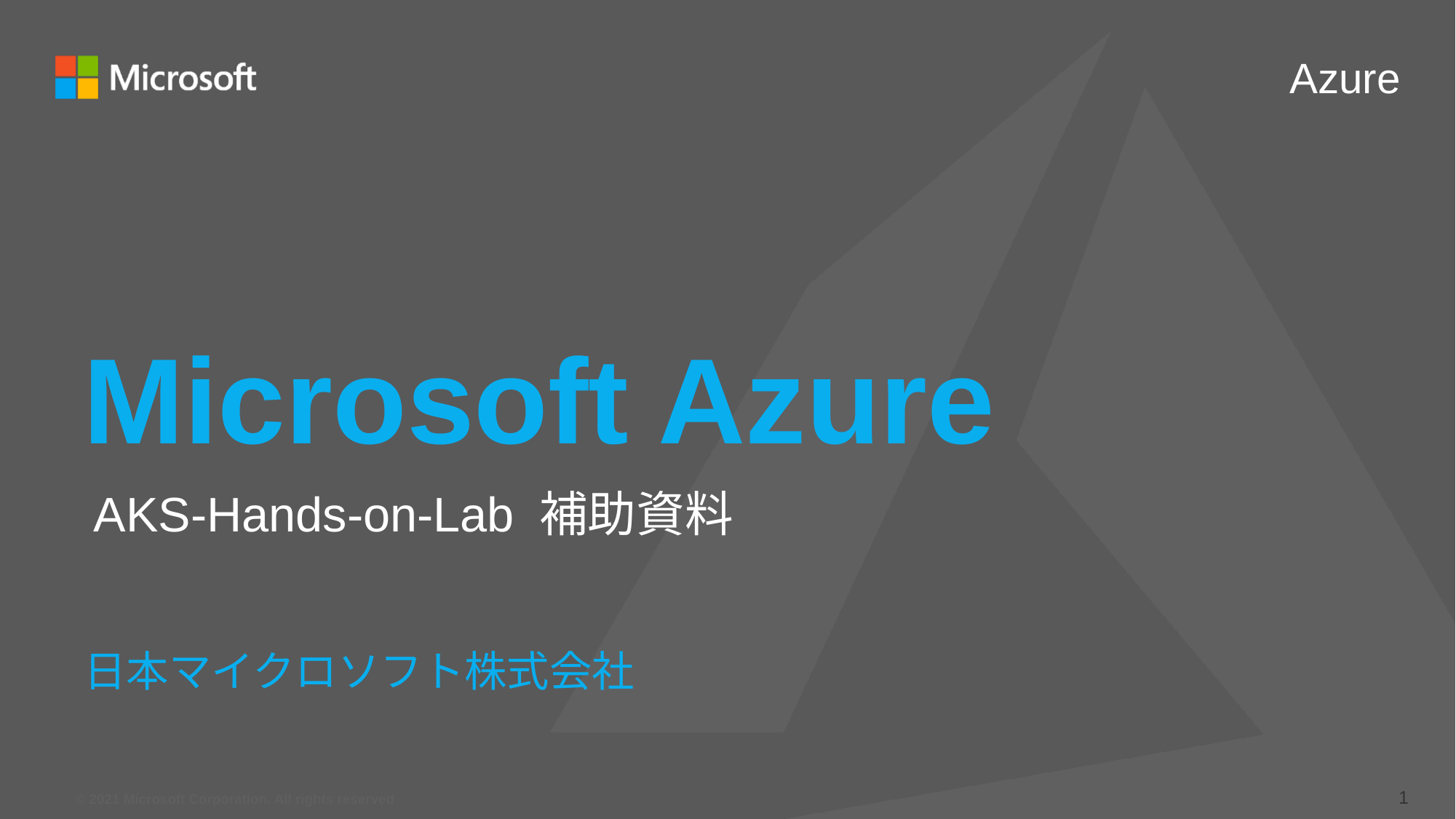

# Microsoft Azure
AKS-Hands-on-Lab 補助資料
日本マイクロソフト株式会社
1